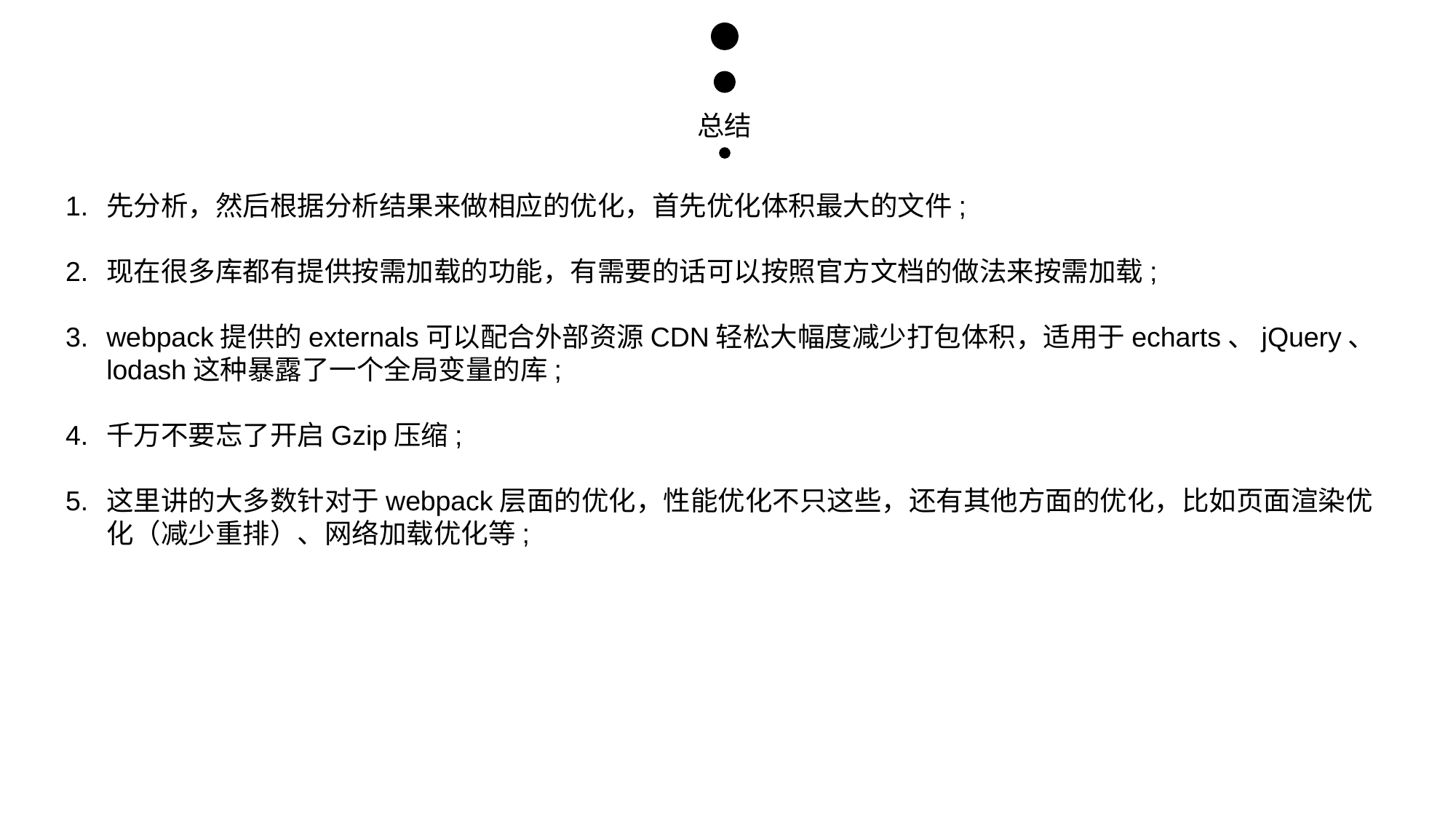

总结

先分析，然后根据分析结果来做相应的优化，首先优化体积最大的文件;

现在很多库都有提供按需加载的功能，有需要的话可以按照官方文档的做法来按需加载;

webpack提供的externals可以配合外部资源CDN轻松大幅度减少打包体积，适用于echarts、jQuery、lodash这种暴露了一个全局变量的库;

千万不要忘了开启Gzip压缩;

这里讲的大多数针对于webpack层面的优化，性能优化不只这些，还有其他方面的优化，比如页面渲染优化（减少重排）、网络加载优化等;